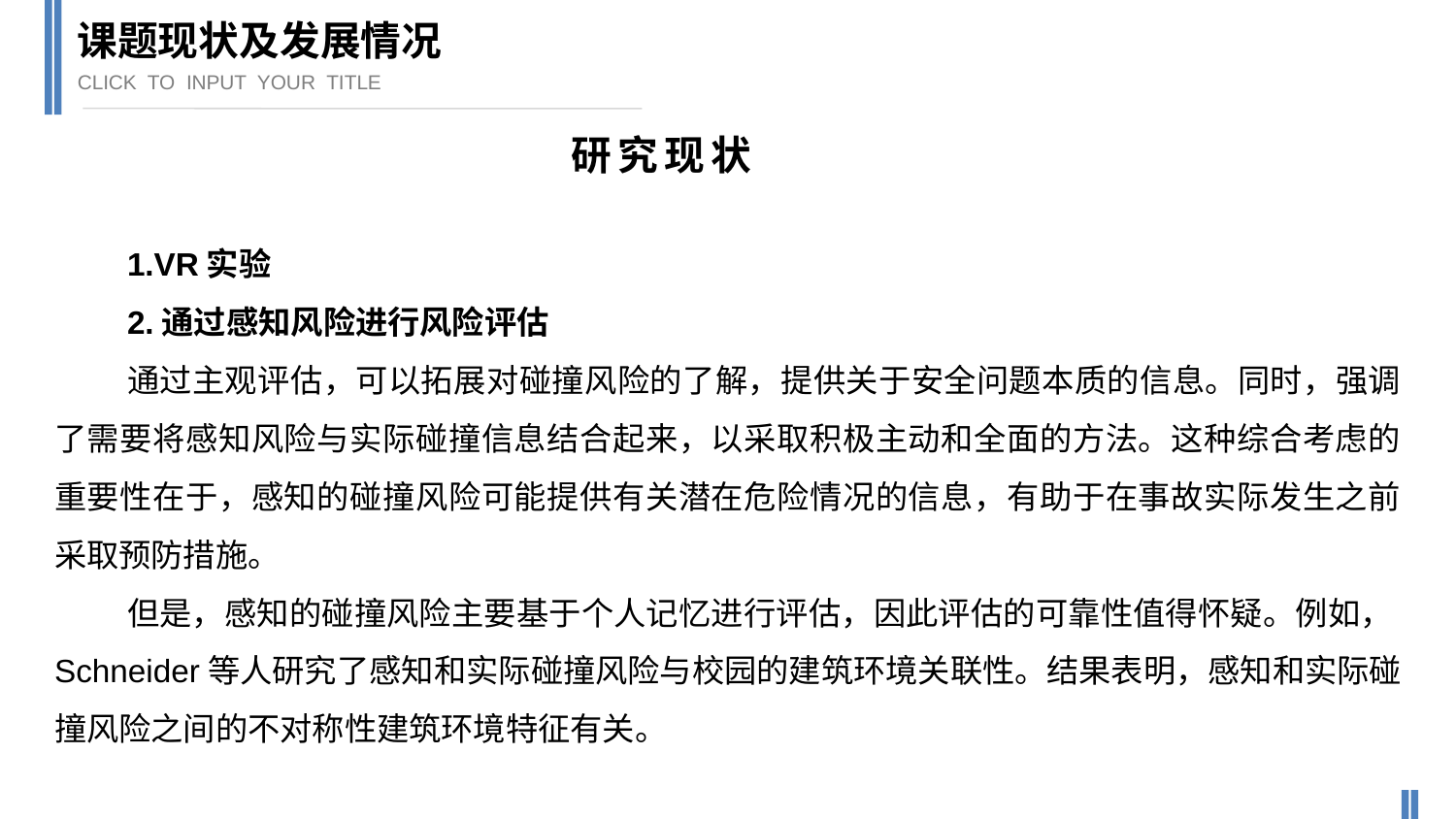

课题现状及发展情况
CLICK  TO  INPUT  YOUR  TITLE
研究现状
1.VR实验
2.通过感知风险进行风险评估
通过主观评估，可以拓展对碰撞风险的了解，提供关于安全问题本质的信息。同时，强调了需要将感知风险与实际碰撞信息结合起来，以采取积极主动和全面的方法。这种综合考虑的重要性在于，感知的碰撞风险可能提供有关潜在危险情况的信息，有助于在事故实际发生之前采取预防措施。
但是，感知的碰撞风险主要基于个人记忆进行评估，因此评估的可靠性值得怀疑。例如，Schneider等人研究了感知和实际碰撞风险与校园的建筑环境关联性。结果表明，感知和实际碰撞风险之间的不对称性建筑环境特征有关。